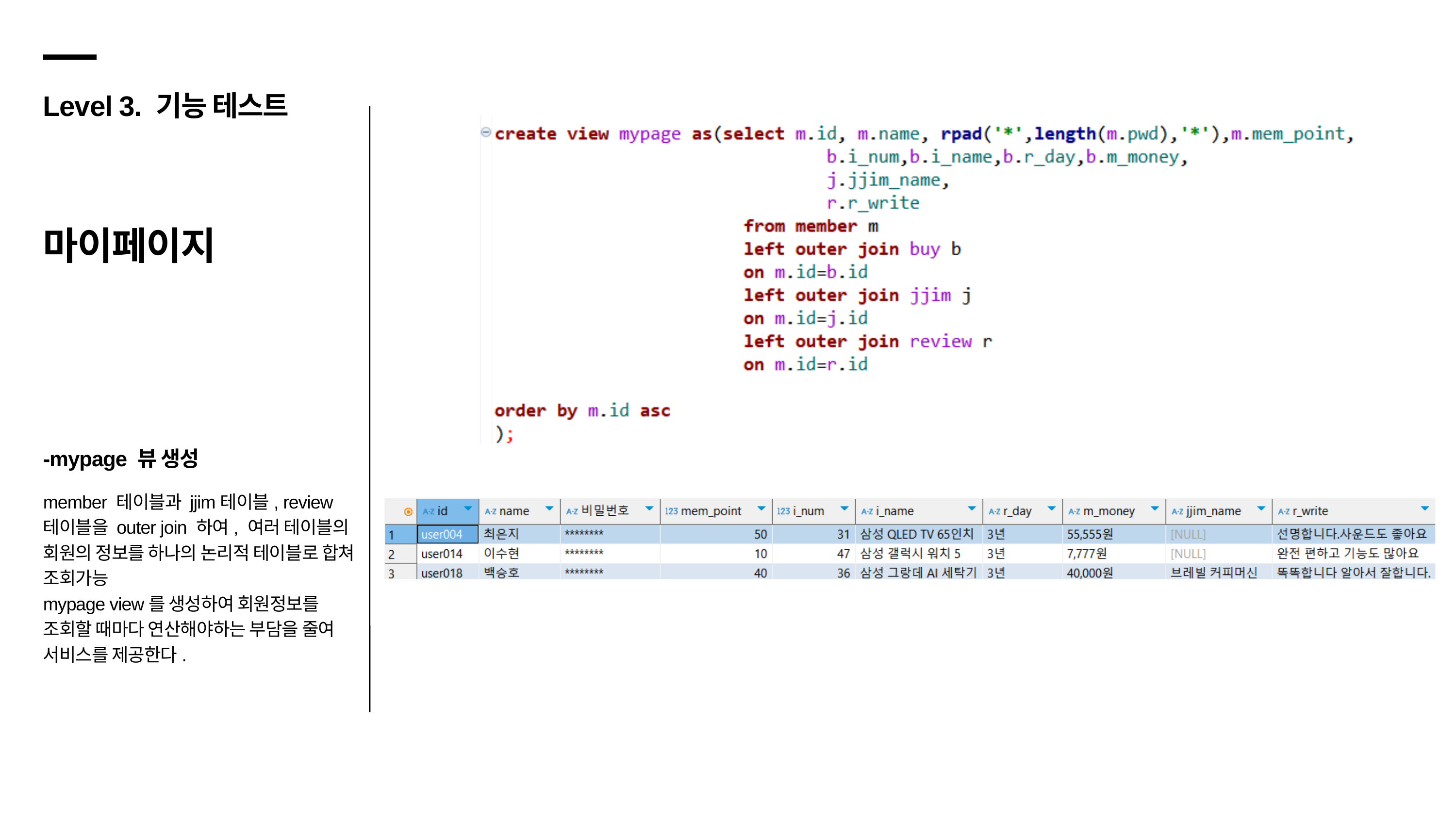

Level 3. 기능 테스트

마이페이지
-mypage 뷰 생성
member 테이블과 jjim테이블, review 테이블을 outer join 하여, 여러 테이블의
회원의 정보를 하나의 논리적 테이블로 합쳐
조회가능
mypage view를 생성하여 회원정보를
조회할 때마다 연산해야하는 부담을 줄여
서비스를 제공한다.